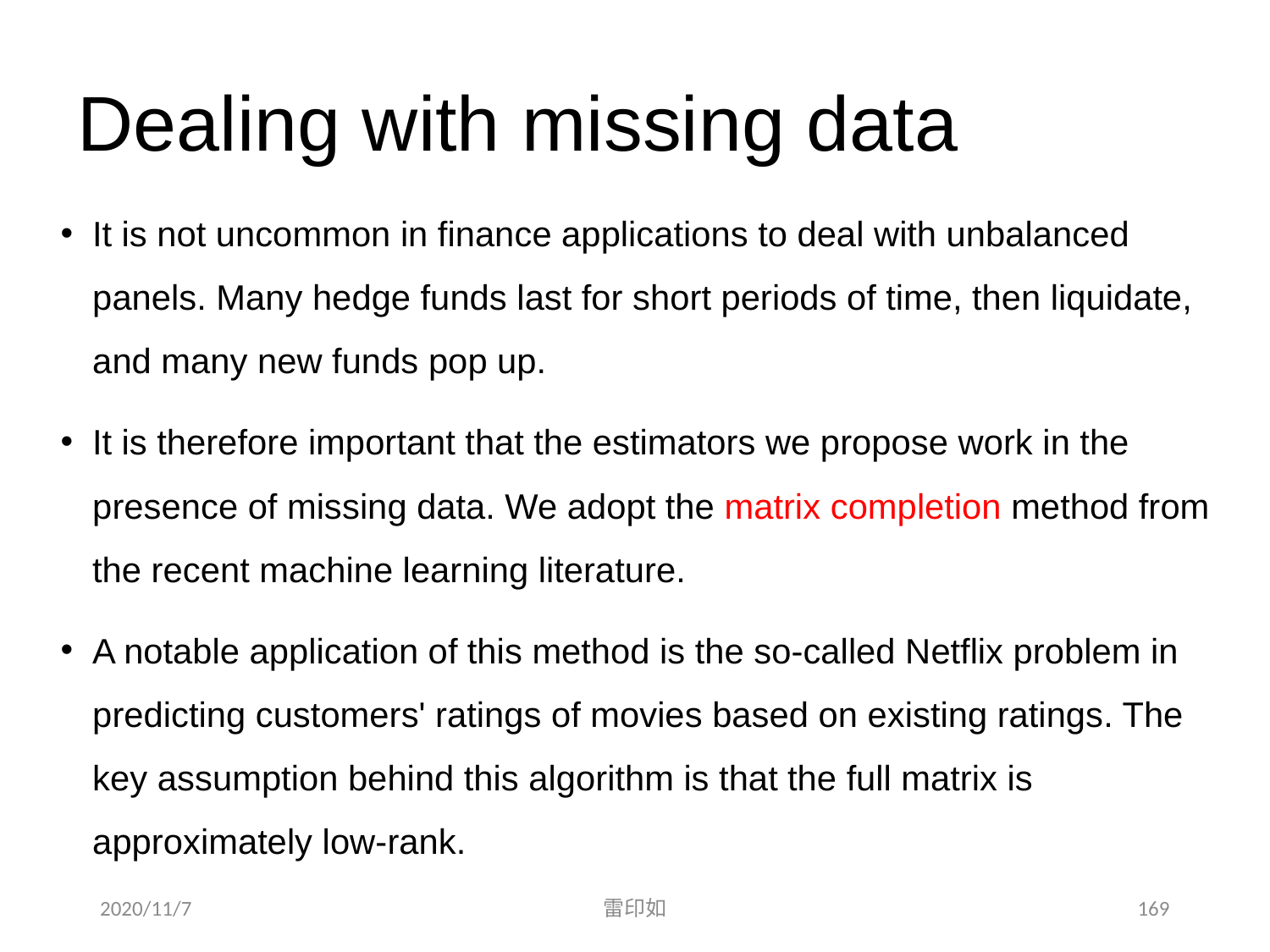

# Dealing with missing data
It is not uncommon in finance applications to deal with unbalanced panels. Many hedge funds last for short periods of time, then liquidate, and many new funds pop up.
It is therefore important that the estimators we propose work in the presence of missing data. We adopt the matrix completion method from the recent machine learning literature.
A notable application of this method is the so-called Netflix problem in predicting customers' ratings of movies based on existing ratings. The key assumption behind this algorithm is that the full matrix is approximately low-rank.

2020/11/7
雷印如
169